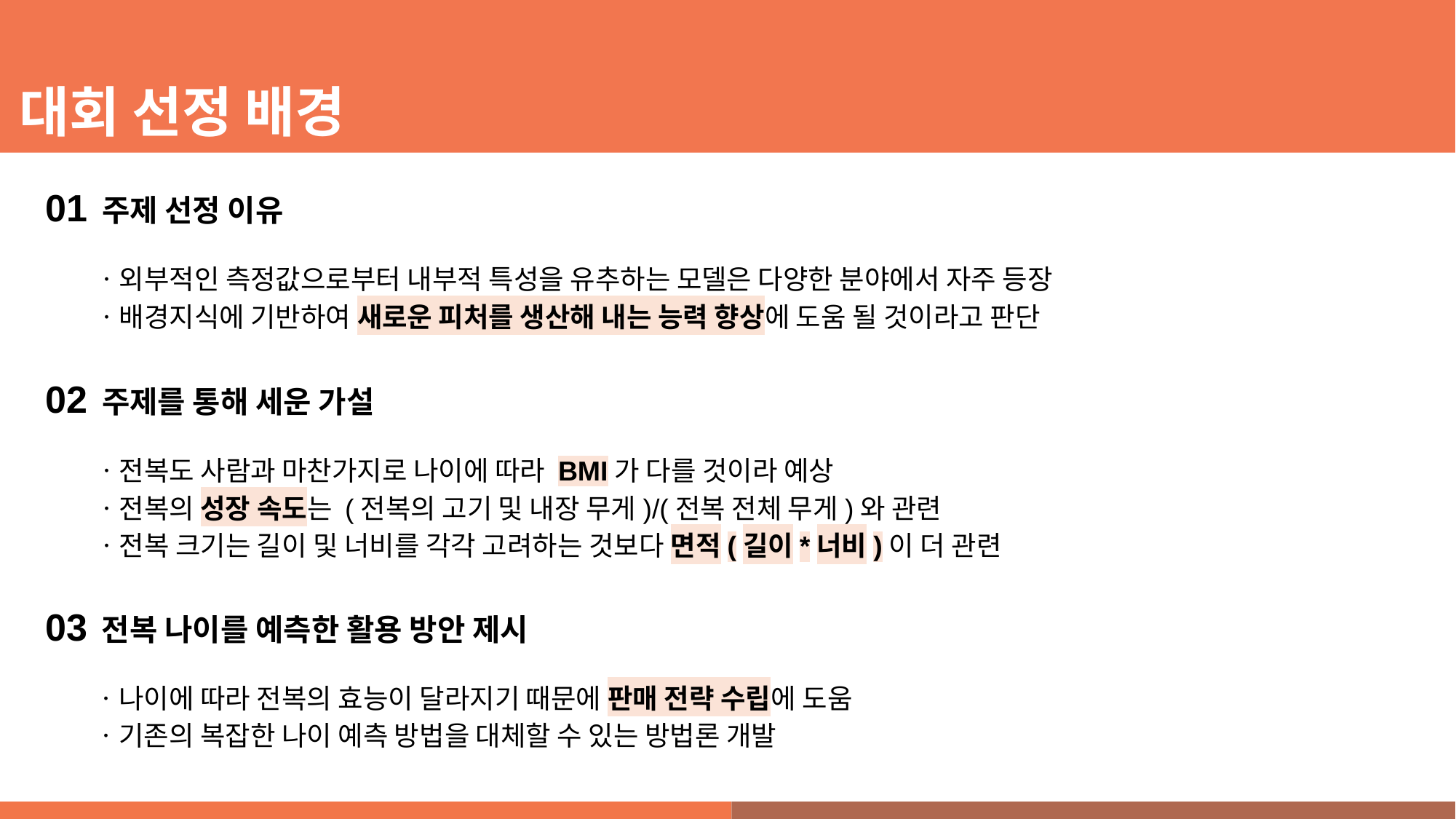

대회 선정 배경
01 주제 선정 이유
ㆍ외부적인 측정값으로부터 내부적 특성을 유추하는 모델은 다양한 분야에서 자주 등장
ㆍ배경지식에 기반하여 새로운 피처를 생산해 내는 능력 향상에 도움 될 것이라고 판단
02 주제를 통해 세운 가설
ㆍ전복도 사람과 마찬가지로 나이에 따라 BMI가 다를 것이라 예상
ㆍ전복의 성장 속도는 (전복의 고기 및 내장 무게)/(전복 전체 무게)와 관련
ㆍ전복 크기는 길이 및 너비를 각각 고려하는 것보다 면적(길이*너비)이 더 관련
03 전복 나이를 예측한 활용 방안 제시
ㆍ나이에 따라 전복의 효능이 달라지기 때문에 판매 전략 수립에 도움
ㆍ기존의 복잡한 나이 예측 방법을 대체할 수 있는 방법론 개발